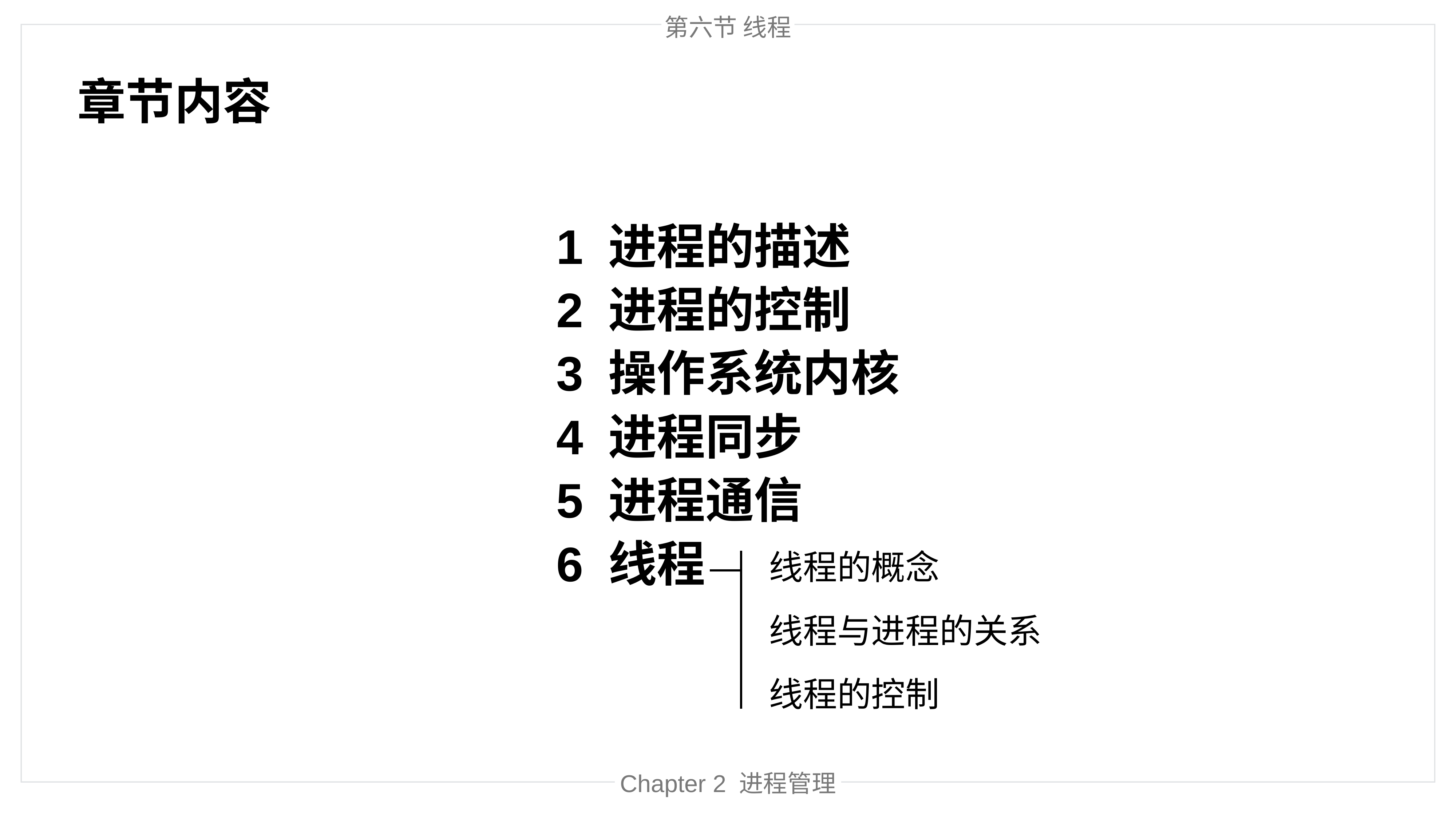

第六节 线程

章节内容
1 进程的描述
2 进程的控制
3 操作系统内核
4 进程同步
5 进程通信
线程的概念
6 线程

线程与进程的关系
线程的控制
Chapter 处理器管理
Chapter 2 进程管理